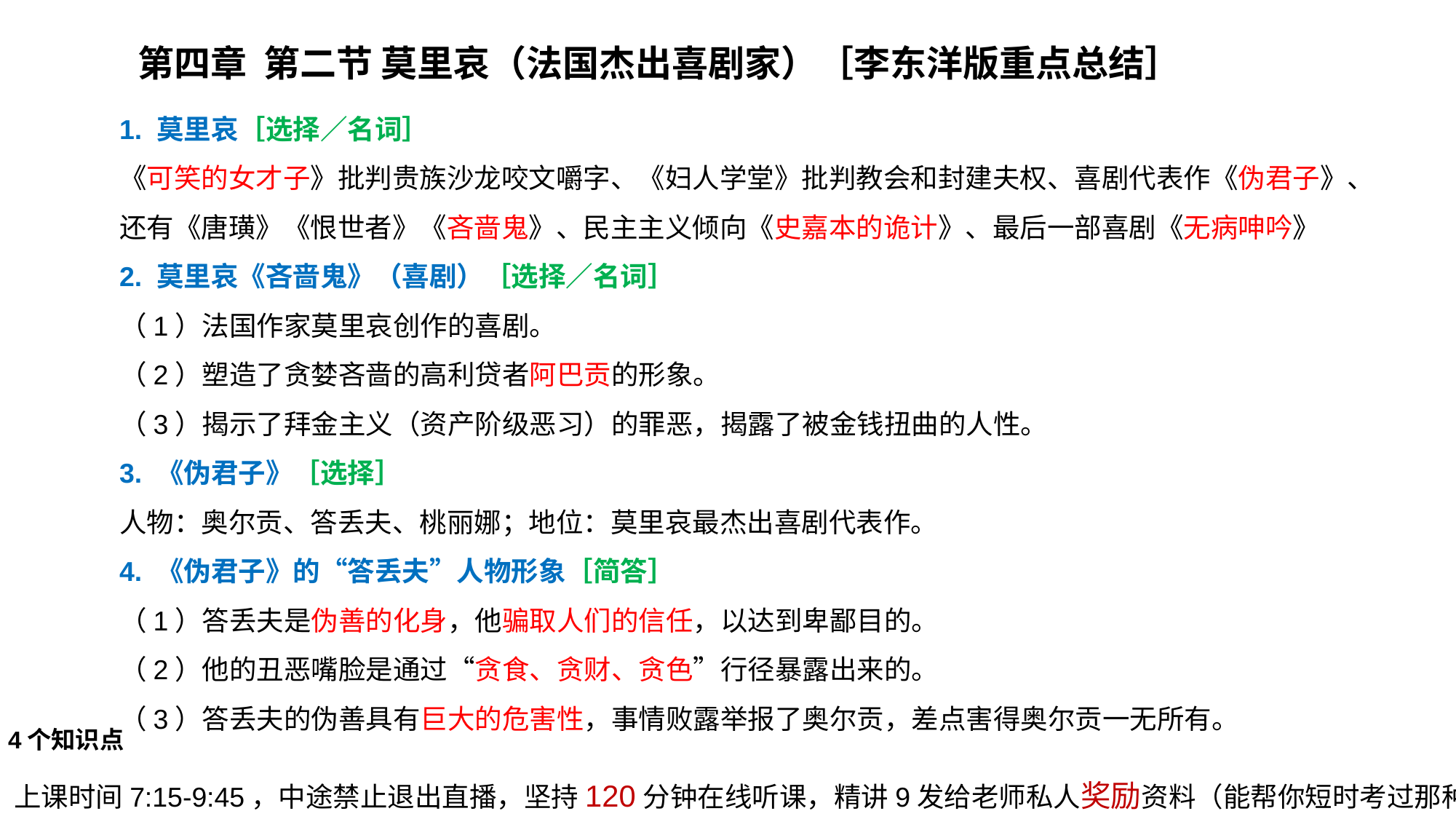

第四章  第二节 莫里哀（法国杰出喜剧家）［李东洋版重点总结］
1. 莫里哀［选择／名词］
《可笑的女才子》批判贵族沙龙咬文嚼字、《妇人学堂》批判教会和封建夫权、喜剧代表作《伪君子》、
还有《唐璜》《恨世者》《吝啬鬼》、民主主义倾向《史嘉本的诡计》、最后一部喜剧《无病呻吟》
2. 莫里哀《吝啬鬼》（喜剧）［选择／名词］
（1）法国作家莫里哀创作的喜剧。
（2）塑造了贪婪吝啬的高利贷者阿巴贡的形象。
（3）揭示了拜金主义（资产阶级恶习）的罪恶，揭露了被金钱扭曲的人性。
3. 《伪君子》［选择］
人物：奥尔贡、答丢夫、桃丽娜；地位：莫里哀最杰出喜剧代表作。
4. 《伪君子》的“答丢夫”人物形象［简答］
（1）答丢夫是伪善的化身，他骗取人们的信任，以达到卑鄙目的。
（2）他的丑恶嘴脸是通过“贪食、贪财、贪色”行径暴露出来的。
（3）答丢夫的伪善具有巨大的危害性，事情败露举报了奥尔贡，差点害得奥尔贡一无所有。

4个知识点